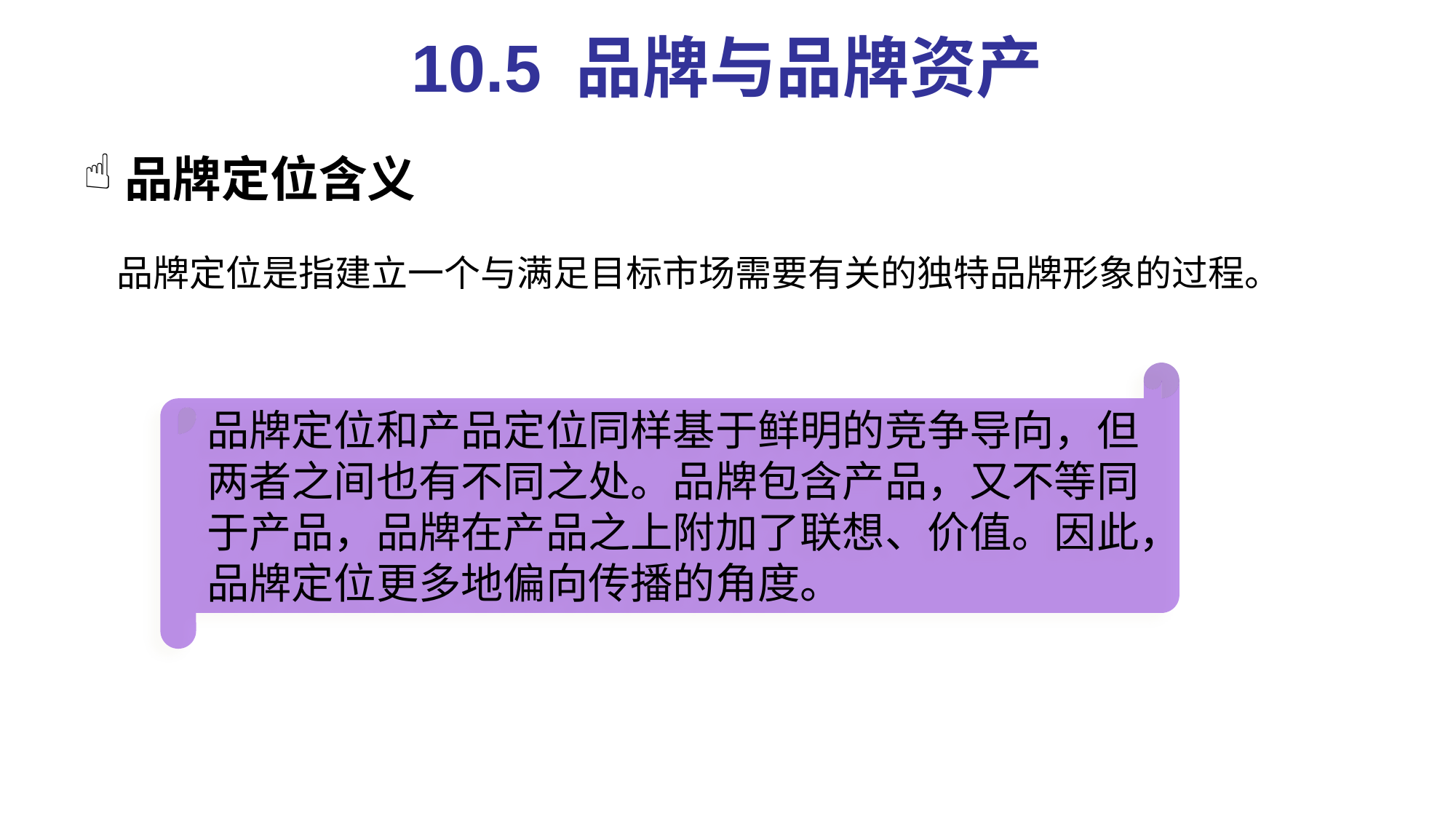

# 10.5 品牌与品牌资产
品牌定位含义

   品牌定位是指建立一个与满足目标市场需要有关的独特品牌形象的过程。
品牌定位和产品定位同样基于鲜明的竞争导向，但两者之间也有不同之处。品牌包含产品，又不等同于产品，品牌在产品之上附加了联想、价值。因此，品牌定位更多地偏向传播的角度。